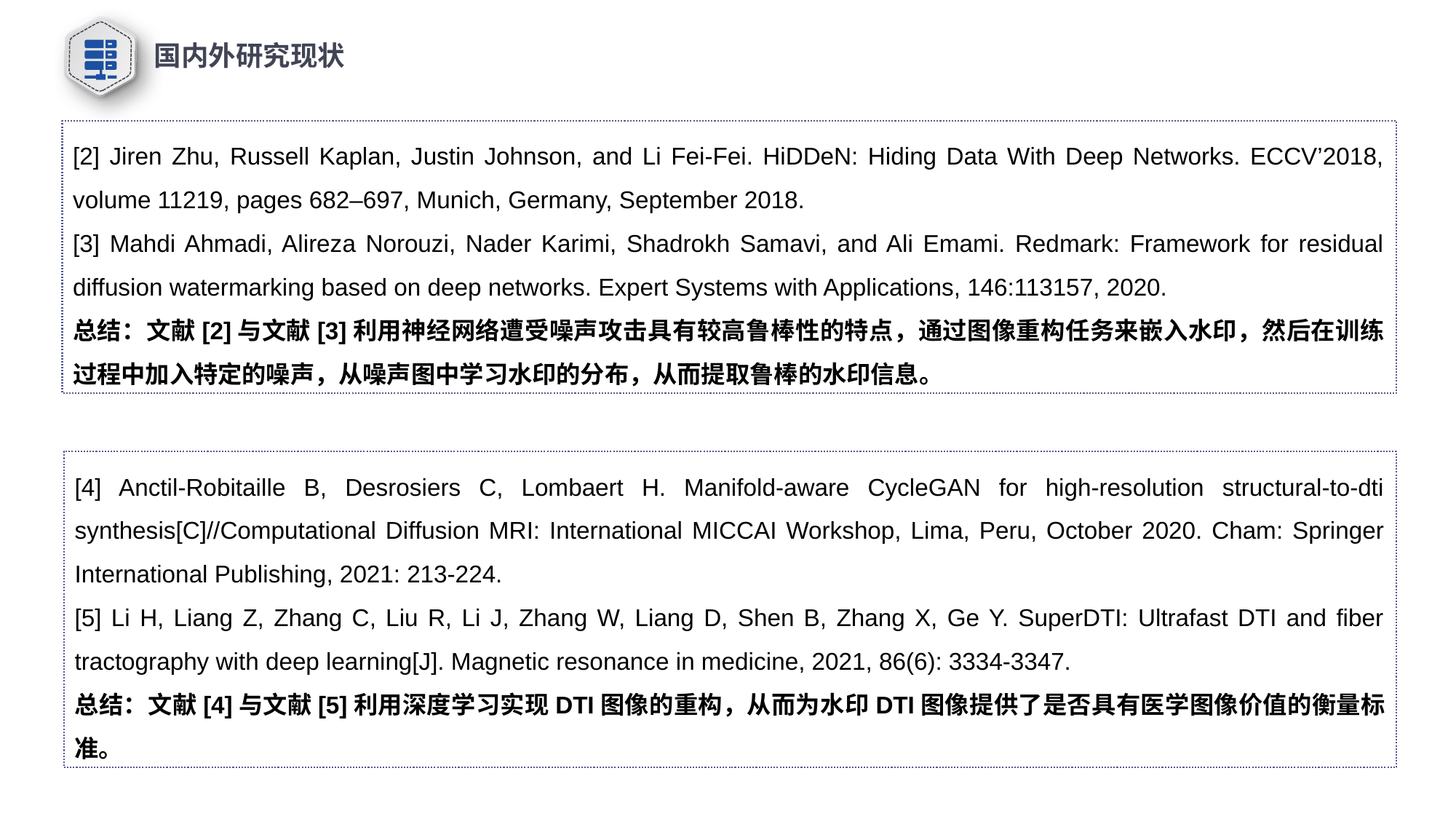

国内外研究现状

[2] Jiren Zhu, Russell Kaplan, Justin Johnson, and Li Fei-Fei. HiDDeN: Hiding Data With Deep Networks. ECCV’2018, volume 11219, pages 682–697, Munich, Germany, September 2018.
[3] Mahdi Ahmadi, Alireza Norouzi, Nader Karimi, Shadrokh Samavi, and Ali Emami. Redmark: Framework for residual diffusion watermarking based on deep networks. Expert Systems with Applications, 146:113157, 2020.
总结：文献[2]与文献[3]利用神经网络遭受噪声攻击具有较高鲁棒性的特点，通过图像重构任务来嵌入水印，然后在训练过程中加入特定的噪声，从噪声图中学习水印的分布，从而提取鲁棒的水印信息。
[4] Anctil-Robitaille B, Desrosiers C, Lombaert H. Manifold-aware CycleGAN for high-resolution structural-to-dti synthesis[C]//Computational Diffusion MRI: International MICCAI Workshop, Lima, Peru, October 2020. Cham: Springer International Publishing, 2021: 213-224.
[5] Li H, Liang Z, Zhang C, Liu R, Li J, Zhang W, Liang D, Shen B, Zhang X, Ge Y. SuperDTI: Ultrafast DTI and fiber tractography with deep learning[J]. Magnetic resonance in medicine, 2021, 86(6): 3334-3347.
总结：文献[4]与文献[5]利用深度学习实现DTI图像的重构，从而为水印DTI图像提供了是否具有医学图像价值的衡量标准。